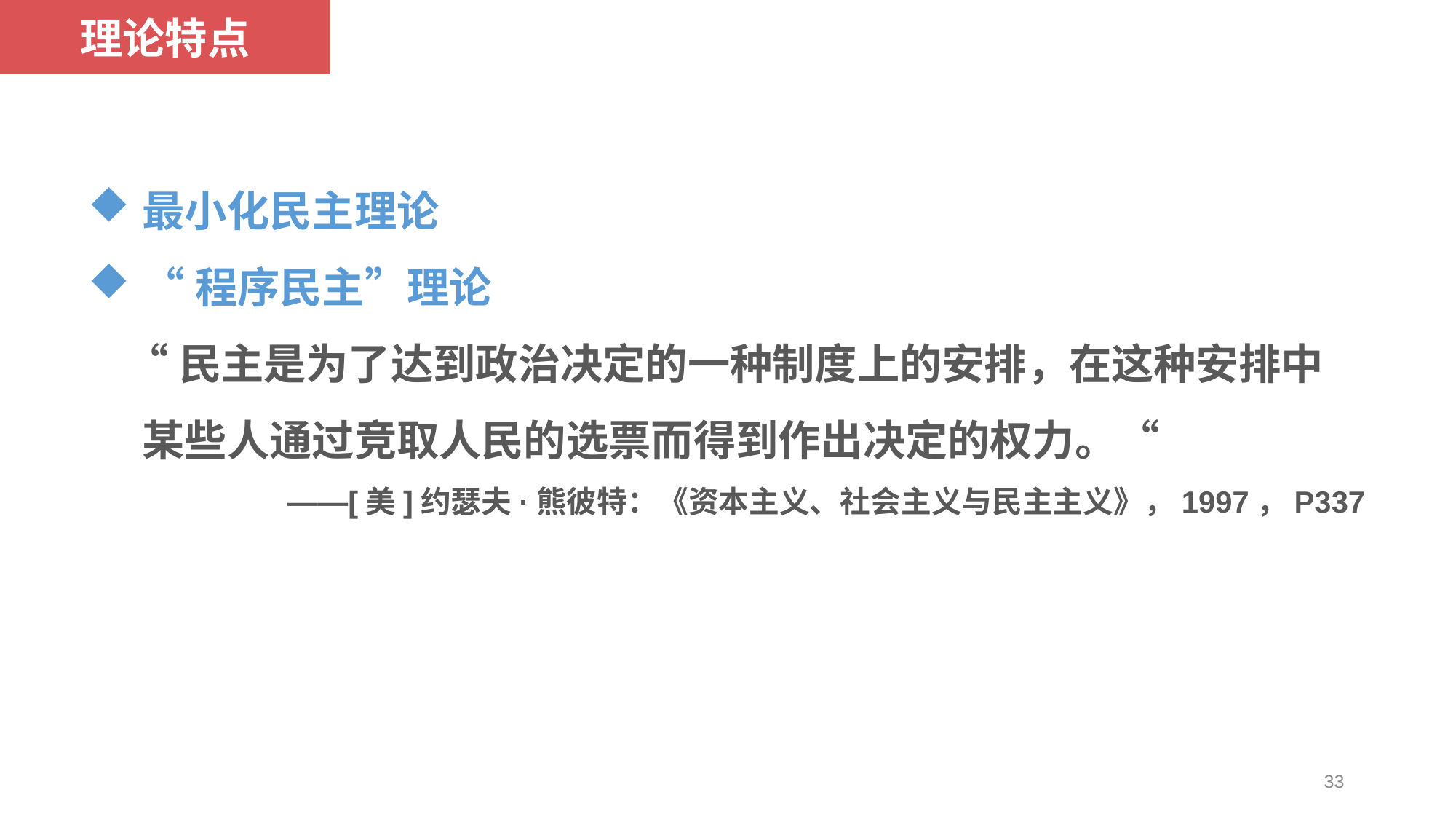

理论特点
最小化民主理论
“程序民主”理论
    “民主是为了达到政治决定的一种制度上的安排，在这种安排中某些人通过竞取人民的选票而得到作出决定的权力。“
——[美]约瑟夫·熊彼特：《资本主义、社会主义与民主主义》，1997，P337

33